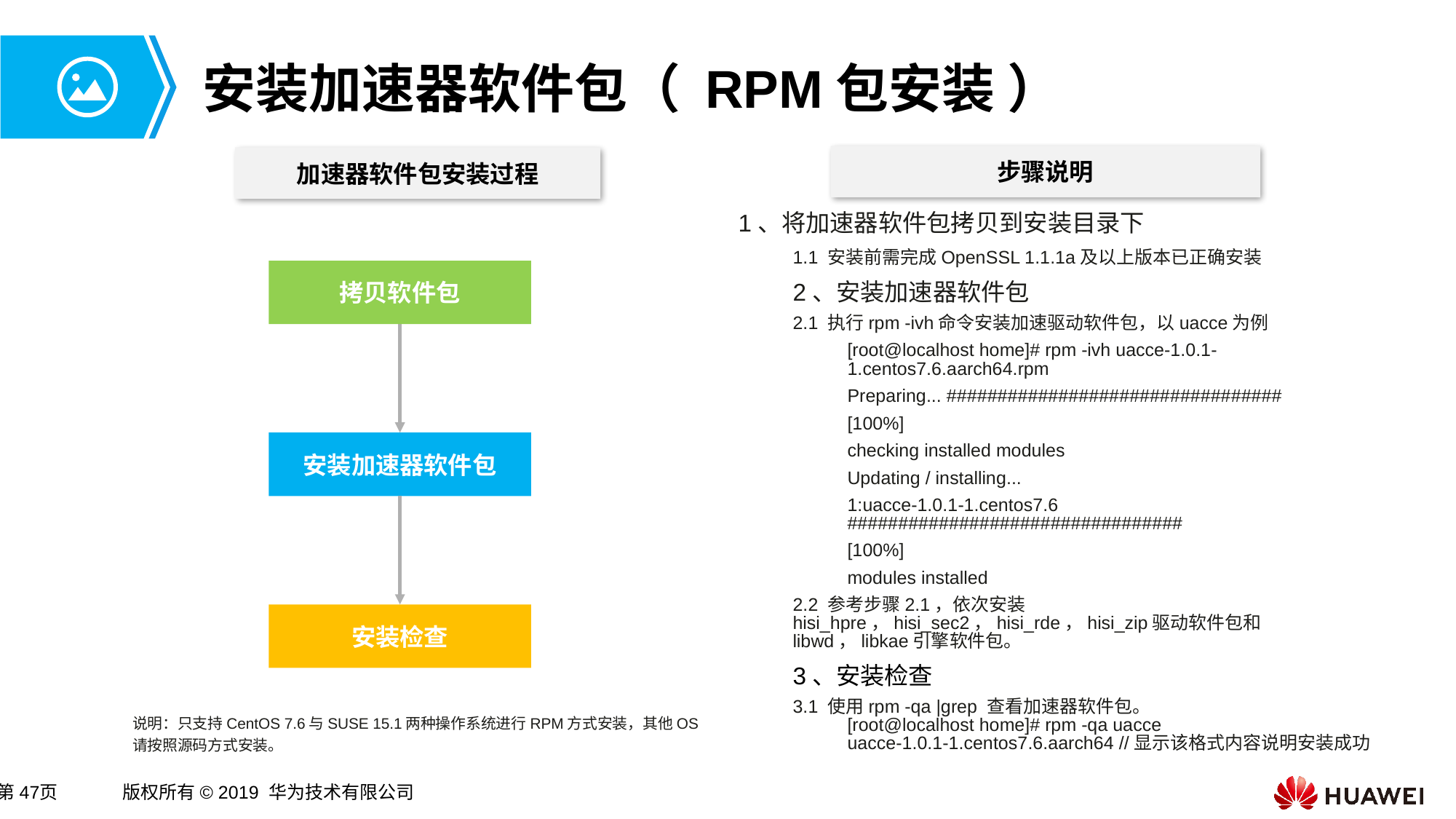

# 安装加速器软件包（ RPM包安装 ）
步骤说明
加速器软件包安装过程
1、将加速器软件包拷贝到安装目录下
1.1 安装前需完成OpenSSL 1.1.1a及以上版本已正确安装
2、安装加速器软件包
2.1 执行rpm -ivh命令安装加速驱动软件包，以uacce为例
[root@localhost home]# rpm -ivh uacce-1.0.1-1.centos7.6.aarch64.rpm
Preparing... #################################
[100%]
checking installed modules
Updating / installing...
1:uacce-1.0.1-1.centos7.6 #################################
[100%]
modules installed
2.2 参考步骤2.1，依次安装hisi_hpre，hisi_sec2，hisi_rde，hisi_zip驱动软件包和libwd，libkae引擎软件包。
3、安装检查
3.1 使用rpm -qa |grep 查看加速器软件包。
[root@localhost home]# rpm -qa uacce
uacce-1.0.1-1.centos7.6.aarch64 //显示该格式内容说明安装成功
拷贝软件包
安装加速器软件包
安装检查
说明：只支持CentOS 7.6与SUSE 15.1两种操作系统进行RPM方式安装，其他OS请按照源码方式安装。